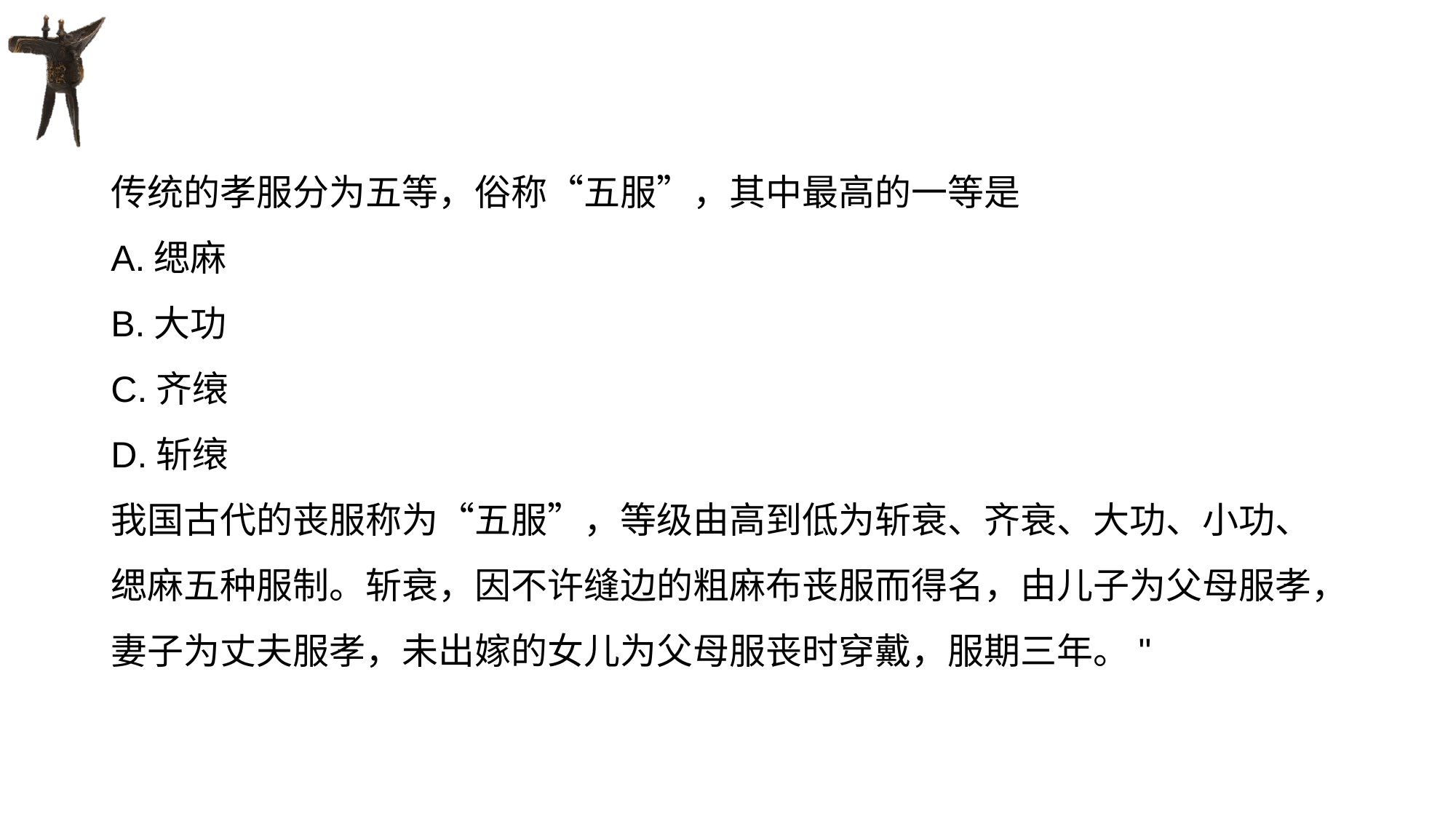

#
传统的孝服分为五等，俗称“五服”，其中最高的一等是
A.缌麻
B.大功
C.齐缞
D.斩缞
我国古代的丧服称为“五服”，等级由高到低为斩衰、齐衰、大功、小功、缌麻五种服制。斩衰，因不许缝边的粗麻布丧服而得名，由儿子为父母服孝，妻子为丈夫服孝，未出嫁的女儿为父母服丧时穿戴，服期三年。"

71